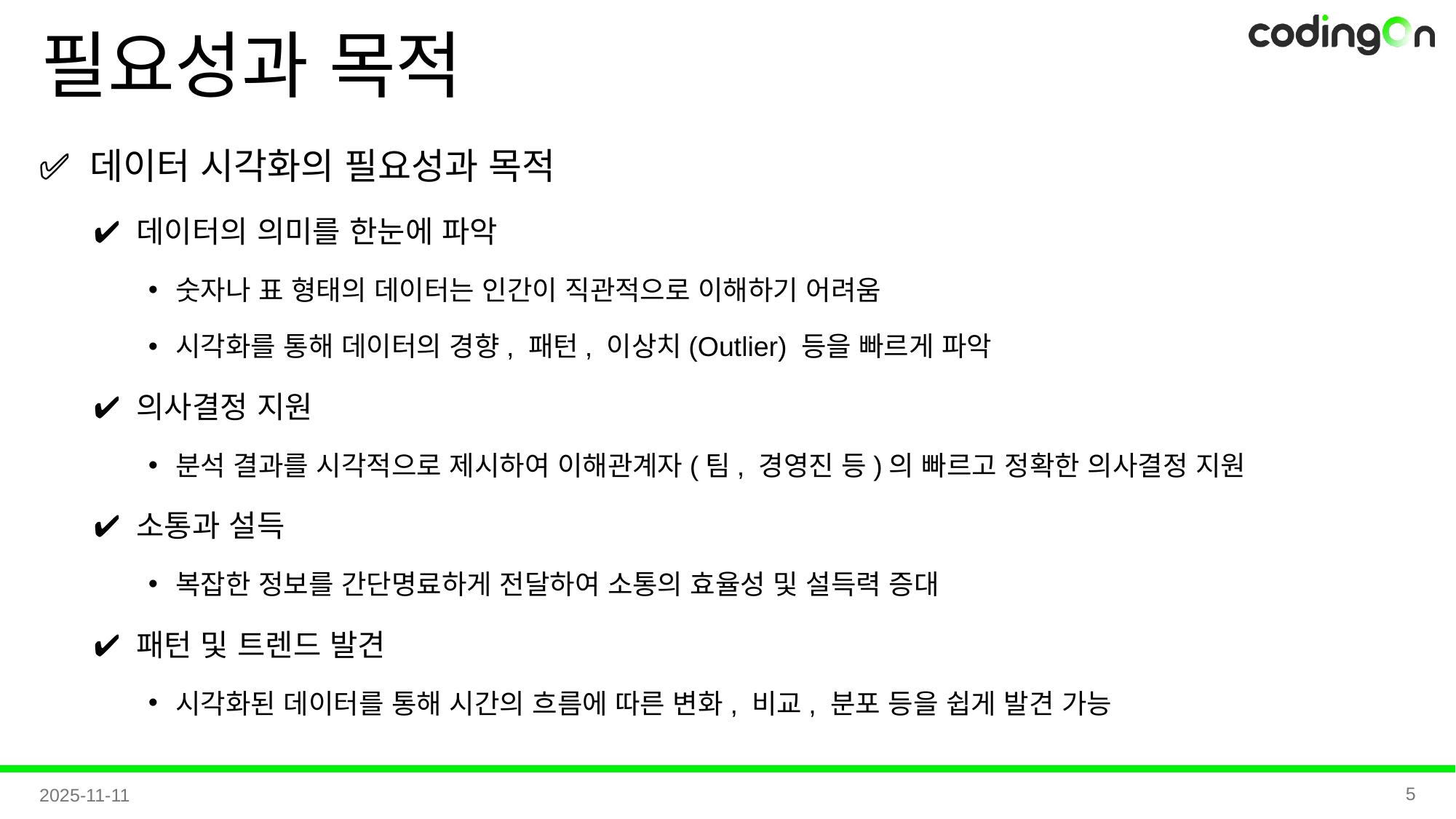

# 필요성과 목적
✅ 데이터 시각화의 필요성과 목적
✔️ 데이터의 의미를 한눈에 파악
숫자나 표 형태의 데이터는 인간이 직관적으로 이해하기 어려움
시각화를 통해 데이터의 경향, 패턴, 이상치(Outlier) 등을 빠르게 파악
✔️ 의사결정 지원
분석 결과를 시각적으로 제시하여 이해관계자(팀, 경영진 등)의 빠르고 정확한 의사결정 지원
✔️ 소통과 설득
복잡한 정보를 간단명료하게 전달하여 소통의 효율성 및 설득력 증대
✔️ 패턴 및 트렌드 발견
시각화된 데이터를 통해 시간의 흐름에 따른 변화, 비교, 분포 등을 쉽게 발견 가능
5
2025-11-11